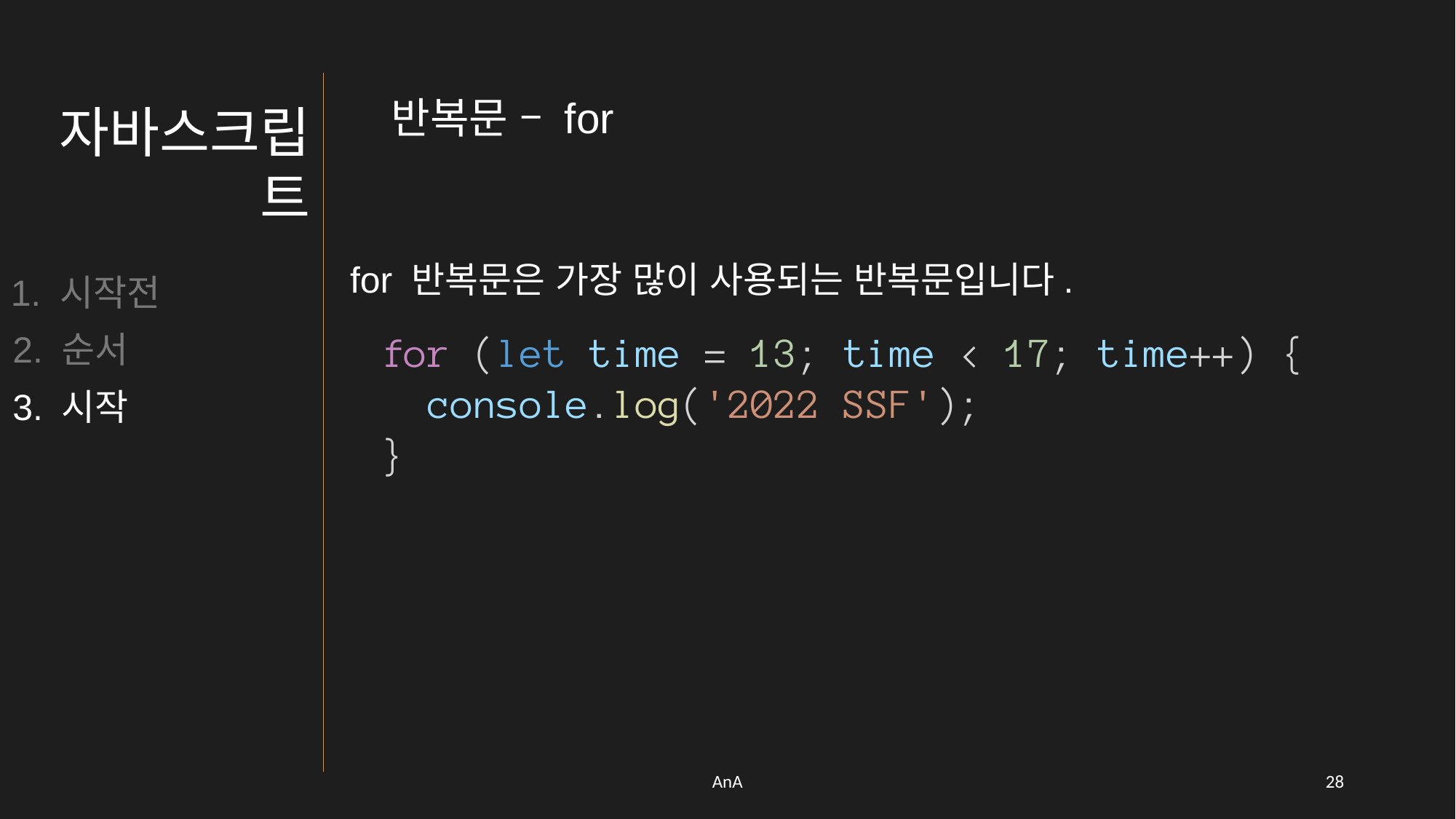

반복문 – for
자바스크립트
for 반복문은 가장 많이 사용되는 반복문입니다.
1. 시작전
for (let time = 13; time < 17; time++) {
  console.log('2022 SSF');
}
2. 순서
3. 시작
AnA
28